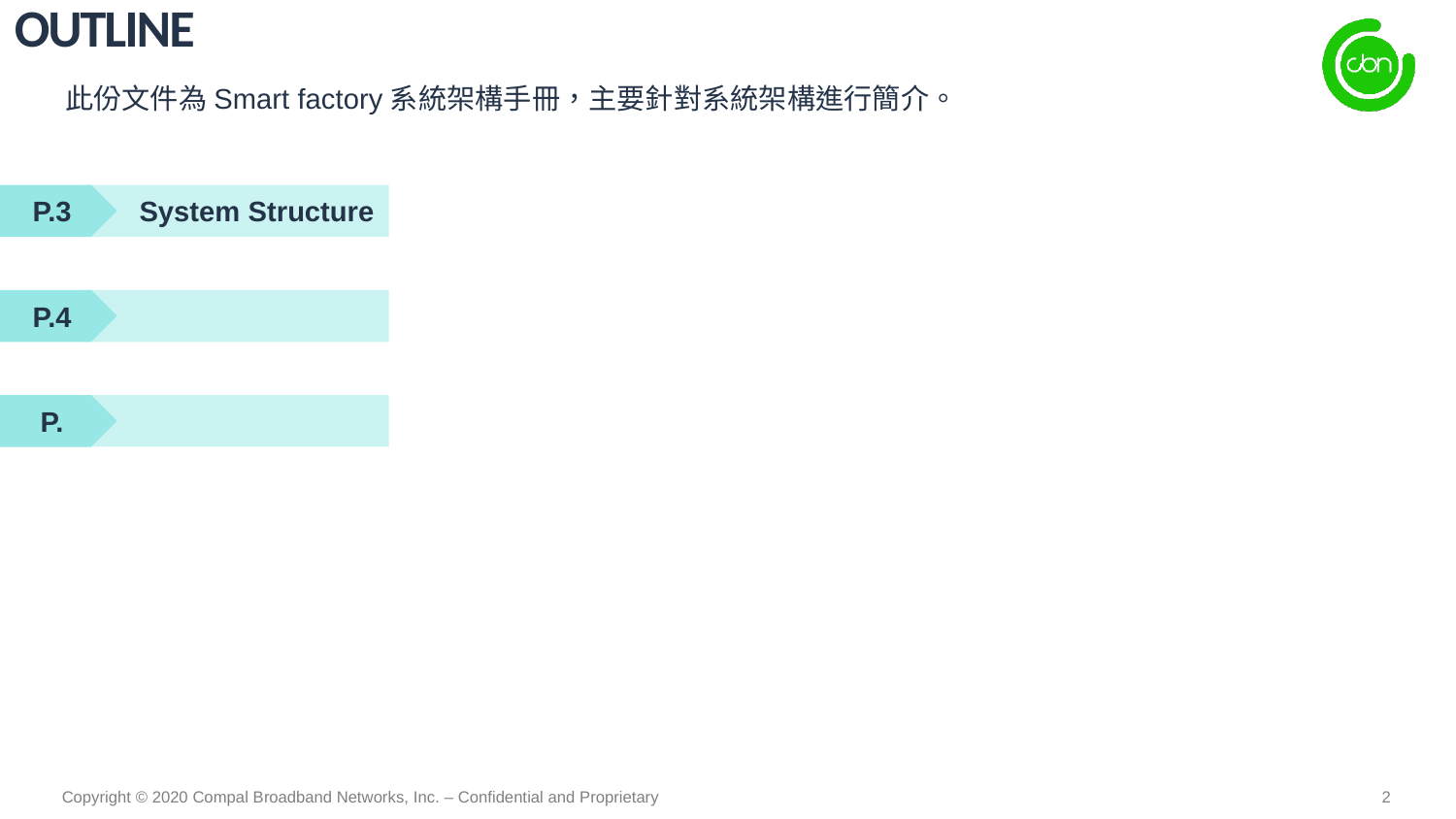

outline
此份文件為Smart factory系統架構手冊，主要針對系統架構進行簡介。
P.3
System Structure
P.4

P.

2